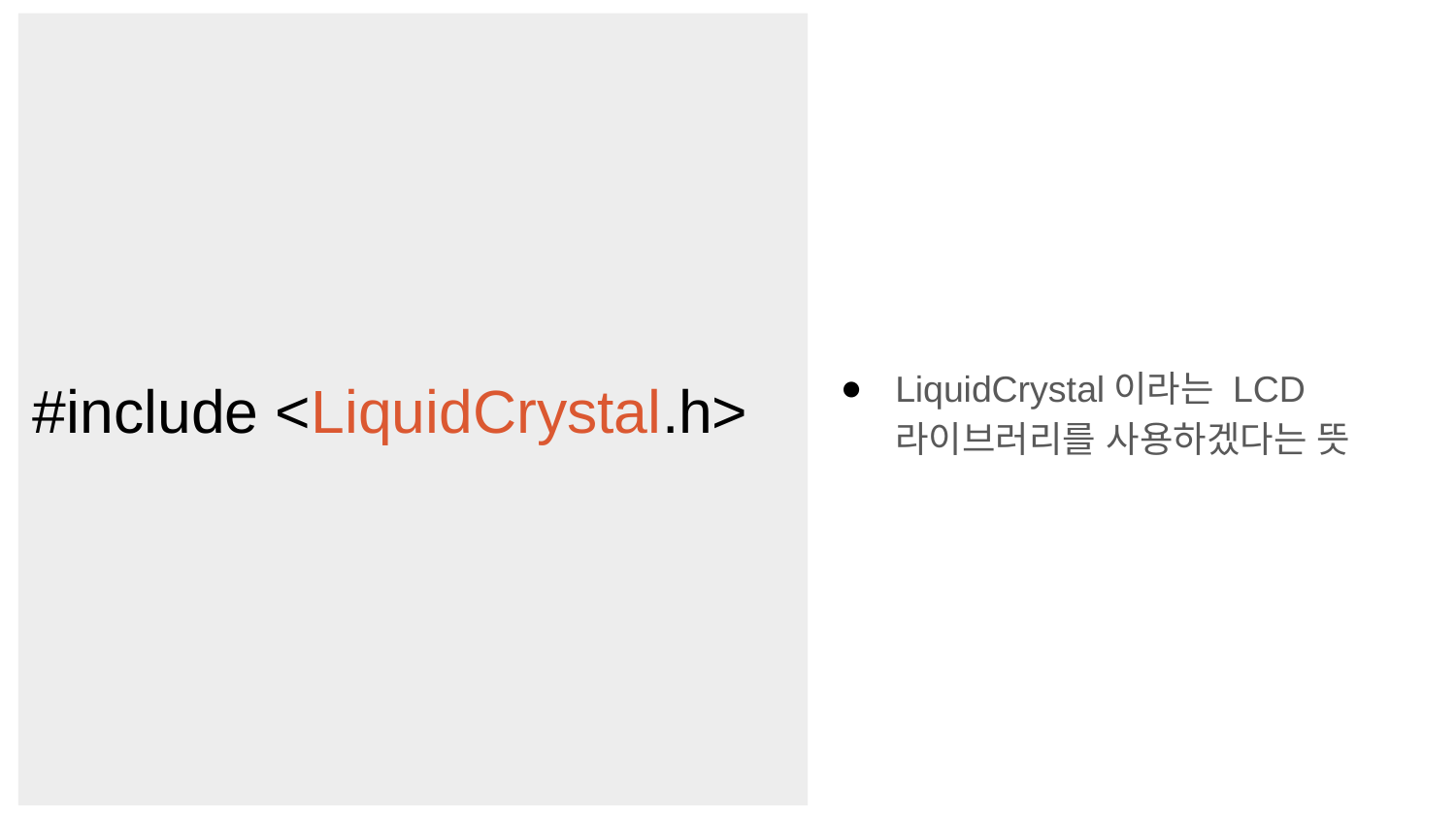

LiquidCrystal이라는 LCD 라이브러리를 사용하겠다는 뜻
#include <LiquidCrystal.h>